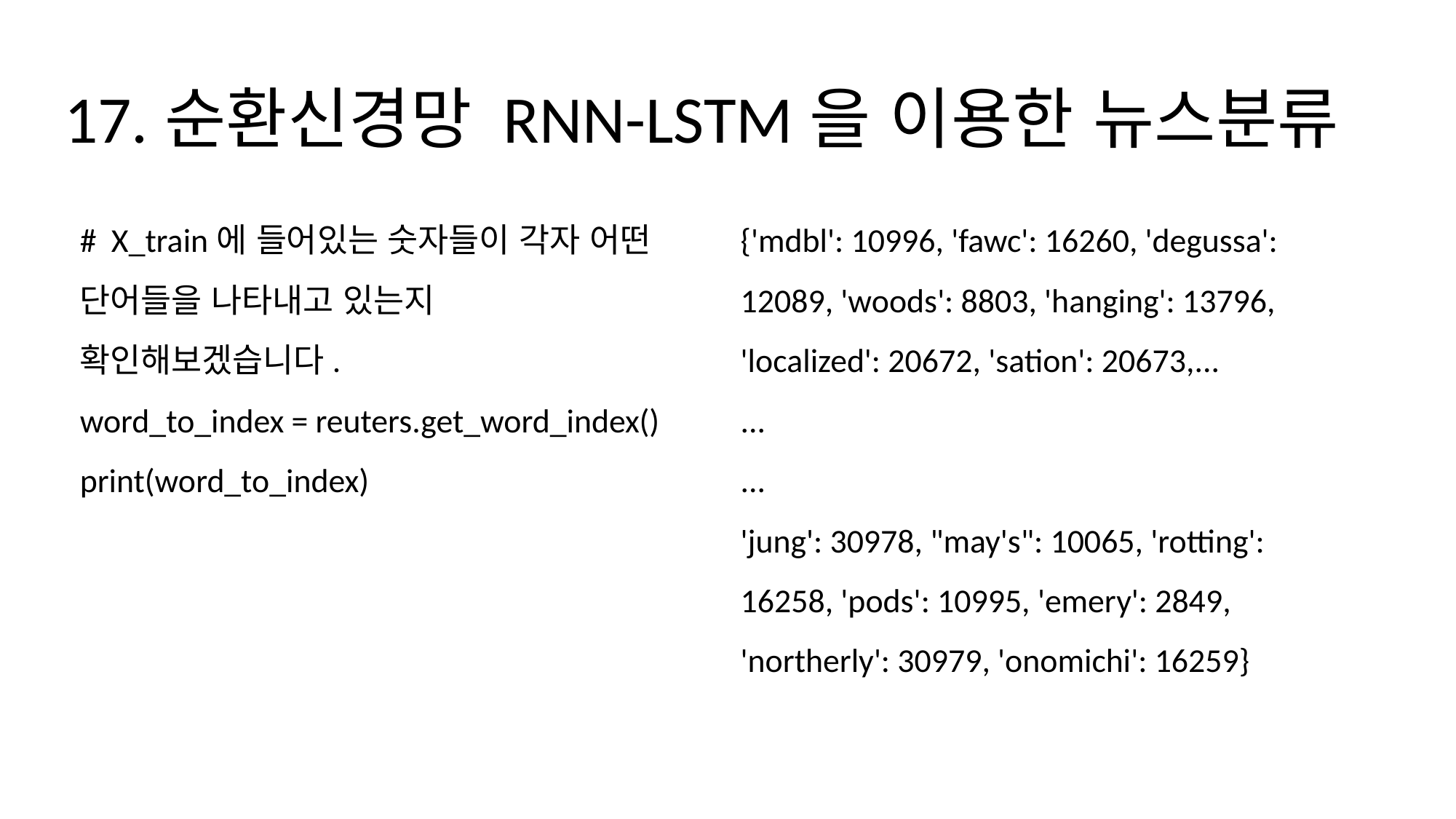

# 17.순환신경망 RNN-LSTM을 이용한 뉴스분류
{'mdbl': 10996, 'fawc': 16260, 'degussa': 12089, 'woods': 8803, 'hanging': 13796, 'localized': 20672, 'sation': 20673,...
...
...
'jung': 30978, "may's": 10065, 'rotting': 16258, 'pods': 10995, 'emery': 2849, 'northerly': 30979, 'onomichi': 16259}
#  X_train에 들어있는 숫자들이 각자 어떤 단어들을 나타내고 있는지 확인해보겠습니다.
word_to_index = reuters.get_word_index()
print(word_to_index)